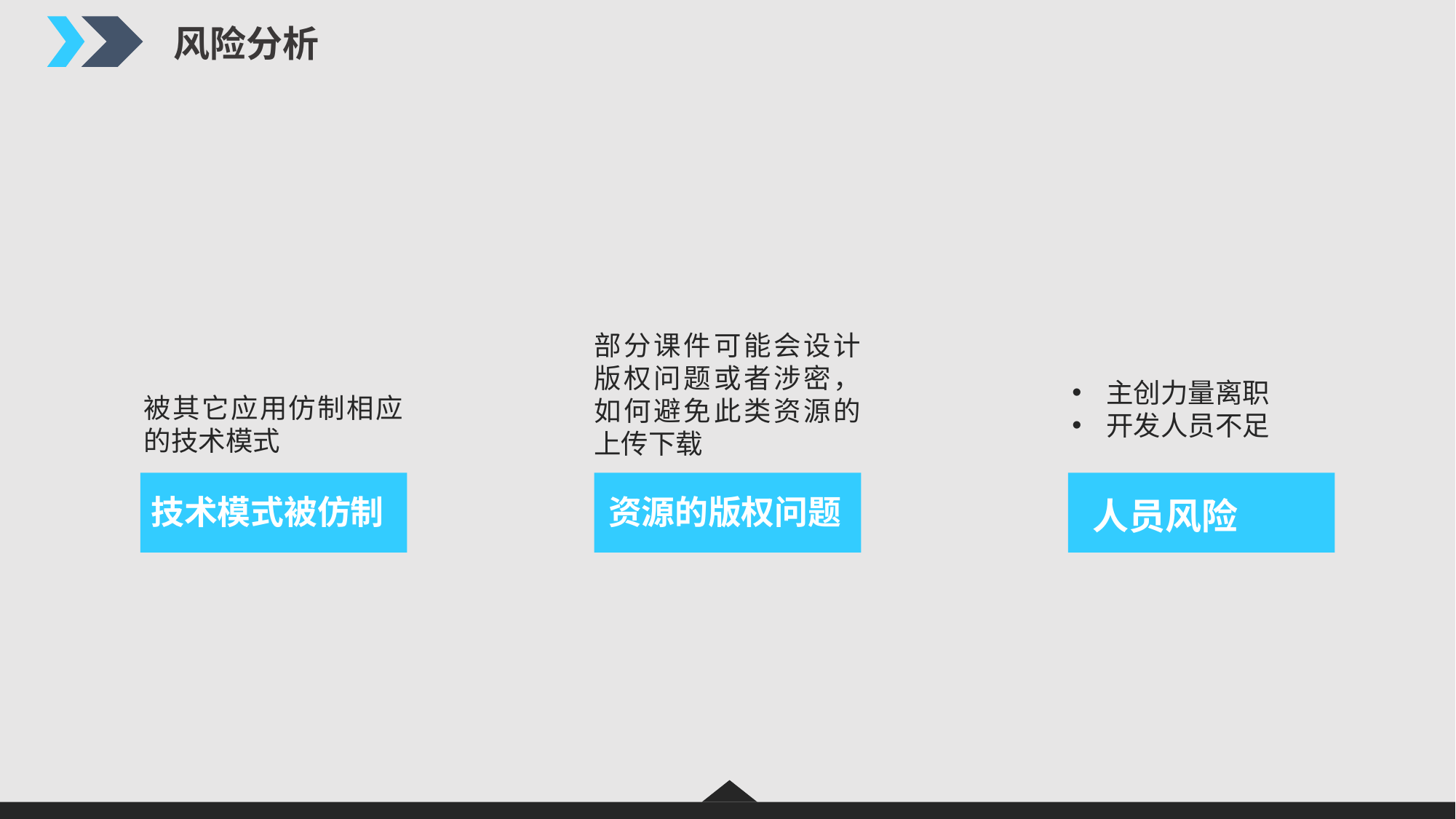

风险分析
部分课件可能会设计版权问题或者涉密，如何避免此类资源的上传下载
主创力量离职
开发人员不足
被其它应用仿制相应的技术模式

技术模式被仿制
资源的版权问题
人员风险